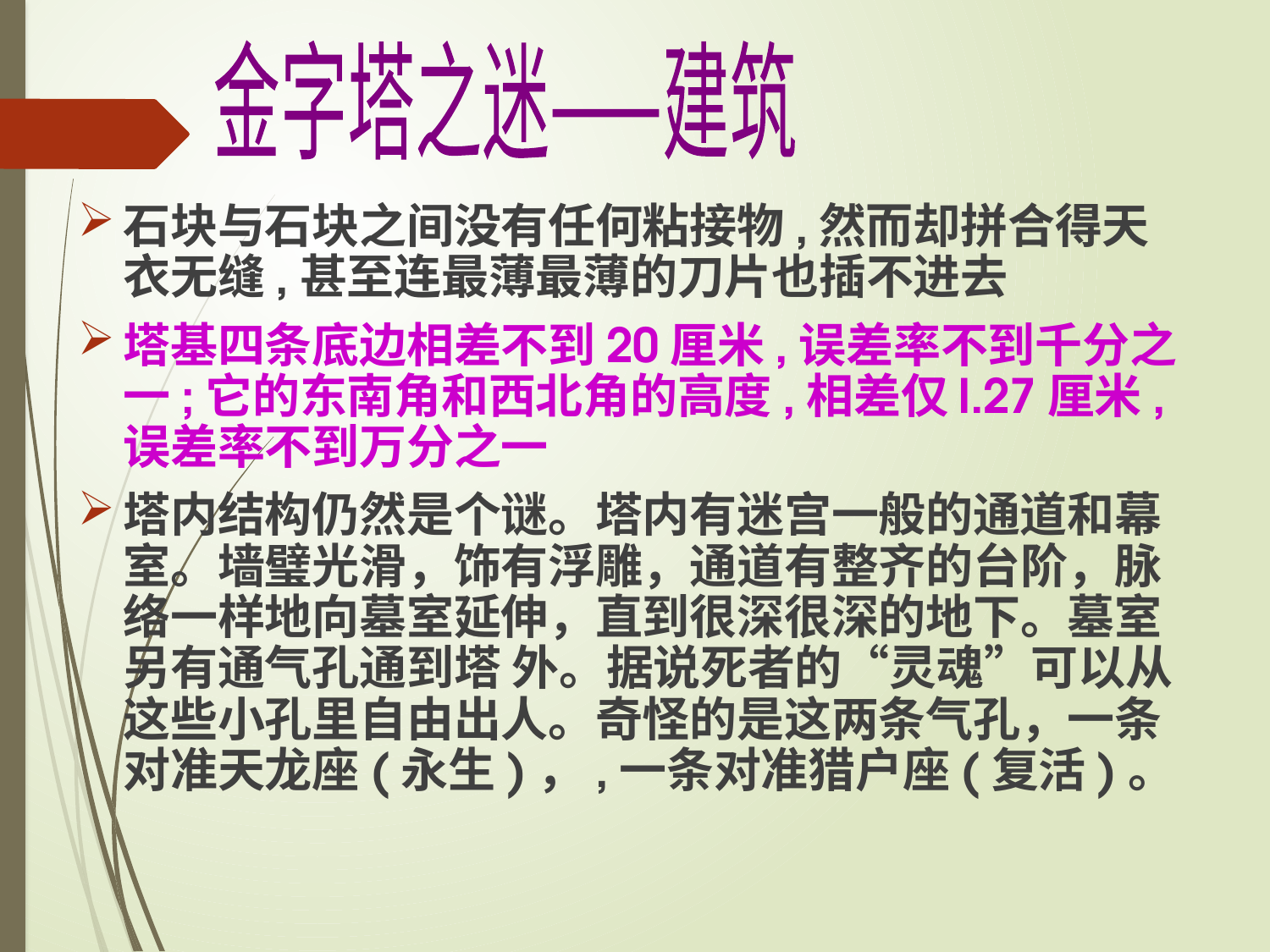

金字塔之迷——建筑
石块与石块之间没有任何粘接物,然而却拼合得天衣无缝,甚至连最薄最薄的刀片也插不进去
塔基四条底边相差不到20厘米,误差率不到千分之一;它的东南角和西北角的高度,相差仅l.27厘米,误差率不到万分之一
塔内结构仍然是个谜。塔内有迷宫一般的通道和幕室。墙璧光滑，饰有浮雕，通道有整齐的台阶，脉络一样地向墓室延伸，直到很深很深的地下。墓室另有通气孔通到塔 外。据说死者的“灵魂”可以从这些小孔里自由出人。奇怪的是这两条气孔，一条对准天龙座(永生)，,一条对准猎户座(复活)。